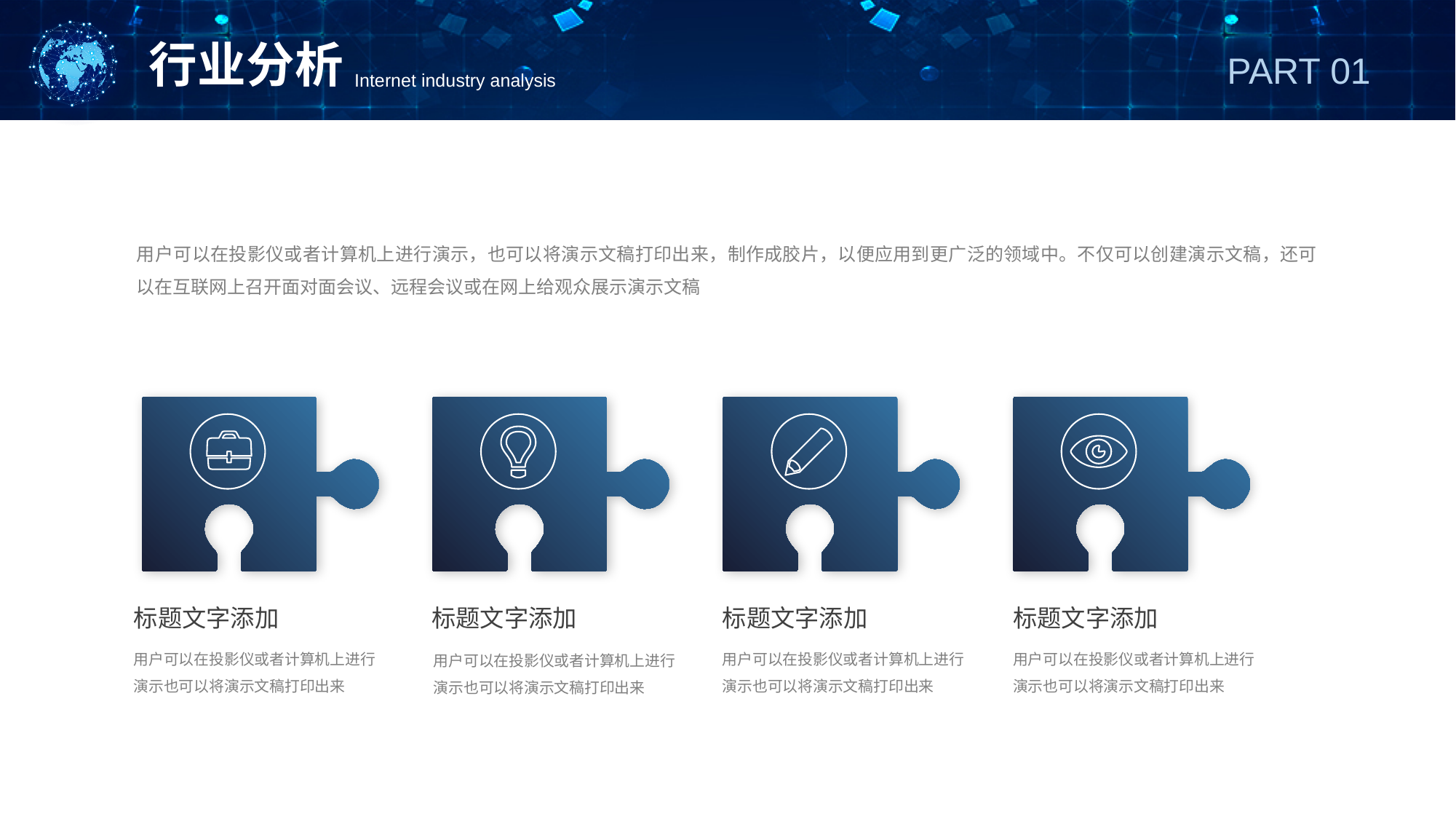

行业分析
Internet industry analysis
PART 01
用户可以在投影仪或者计算机上进行演示，也可以将演示文稿打印出来，制作成胶片，以便应用到更广泛的领域中。不仅可以创建演示文稿，还可以在互联网上召开面对面会议、远程会议或在网上给观众展示演示文稿

标题文字添加
标题文字添加
标题文字添加
标题文字添加
用户可以在投影仪或者计算机上进行演示也可以将演示文稿打印出来
用户可以在投影仪或者计算机上进行演示也可以将演示文稿打印出来
用户可以在投影仪或者计算机上进行演示也可以将演示文稿打印出来
用户可以在投影仪或者计算机上进行演示也可以将演示文稿打印出来